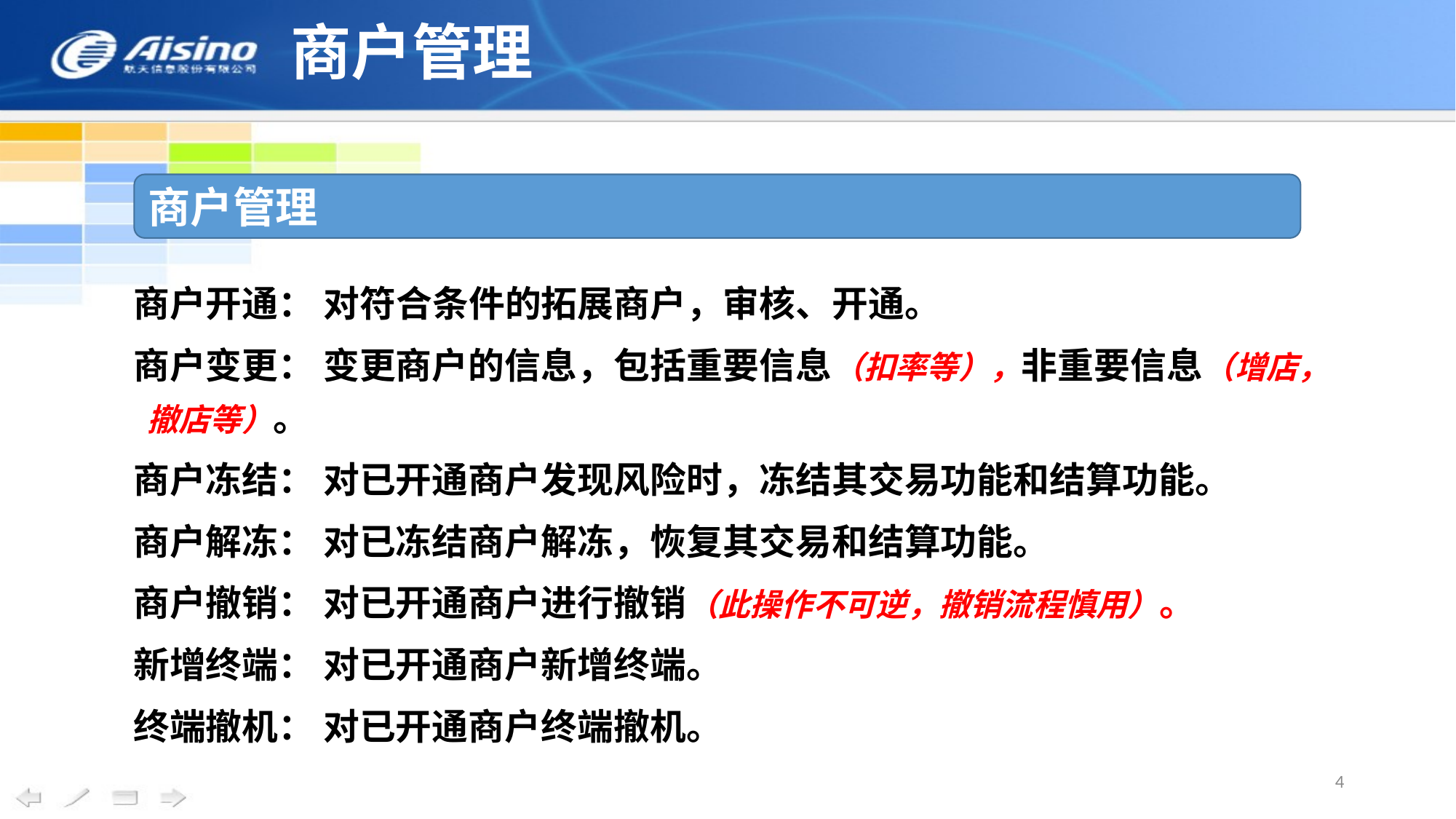

# 商户管理
商户管理
商户开通： 对符合条件的拓展商户，审核、开通。
商户变更： 变更商户的信息，包括重要信息（扣率等），非重要信息（增店，  撤店等）。
商户冻结： 对已开通商户发现风险时，冻结其交易功能和结算功能。
商户解冻： 对已冻结商户解冻，恢复其交易和结算功能。
商户撤销： 对已开通商户进行撤销（此操作不可逆，撤销流程慎用）。
新增终端： 对已开通商户新增终端。
终端撤机： 对已开通商户终端撤机。

4